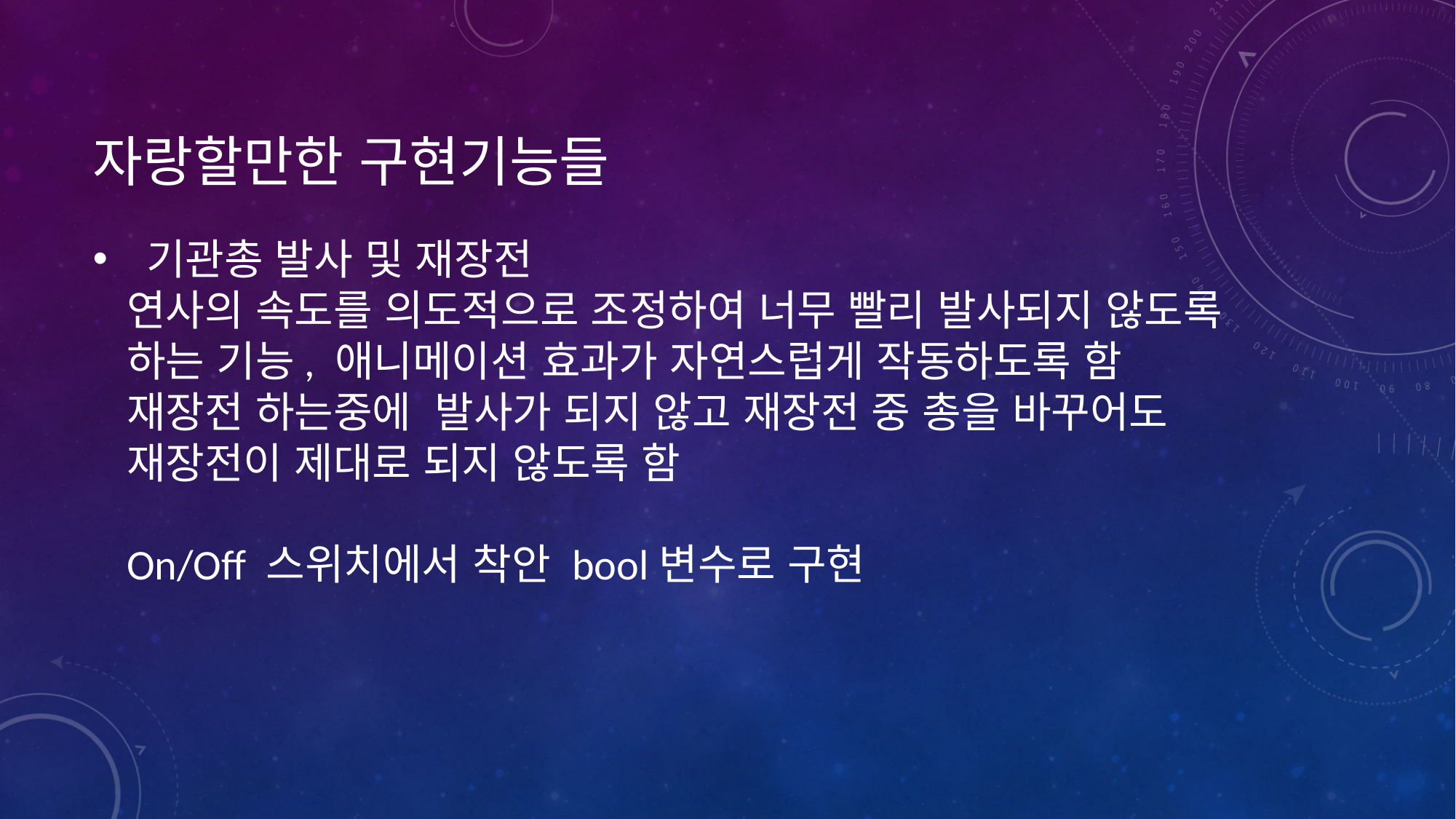

# 자랑할만한 구현기능들
 기관총 발사 및 재장전
연사의 속도를 의도적으로 조정하여 너무 빨리 발사되지 않도록 하는 기능, 애니메이션 효과가 자연스럽게 작동하도록 함
재장전 하는중에  발사가 되지 않고 재장전 중 총을 바꾸어도 재장전이 제대로 되지 않도록 함
On/Off 스위치에서 착안 bool변수로 구현